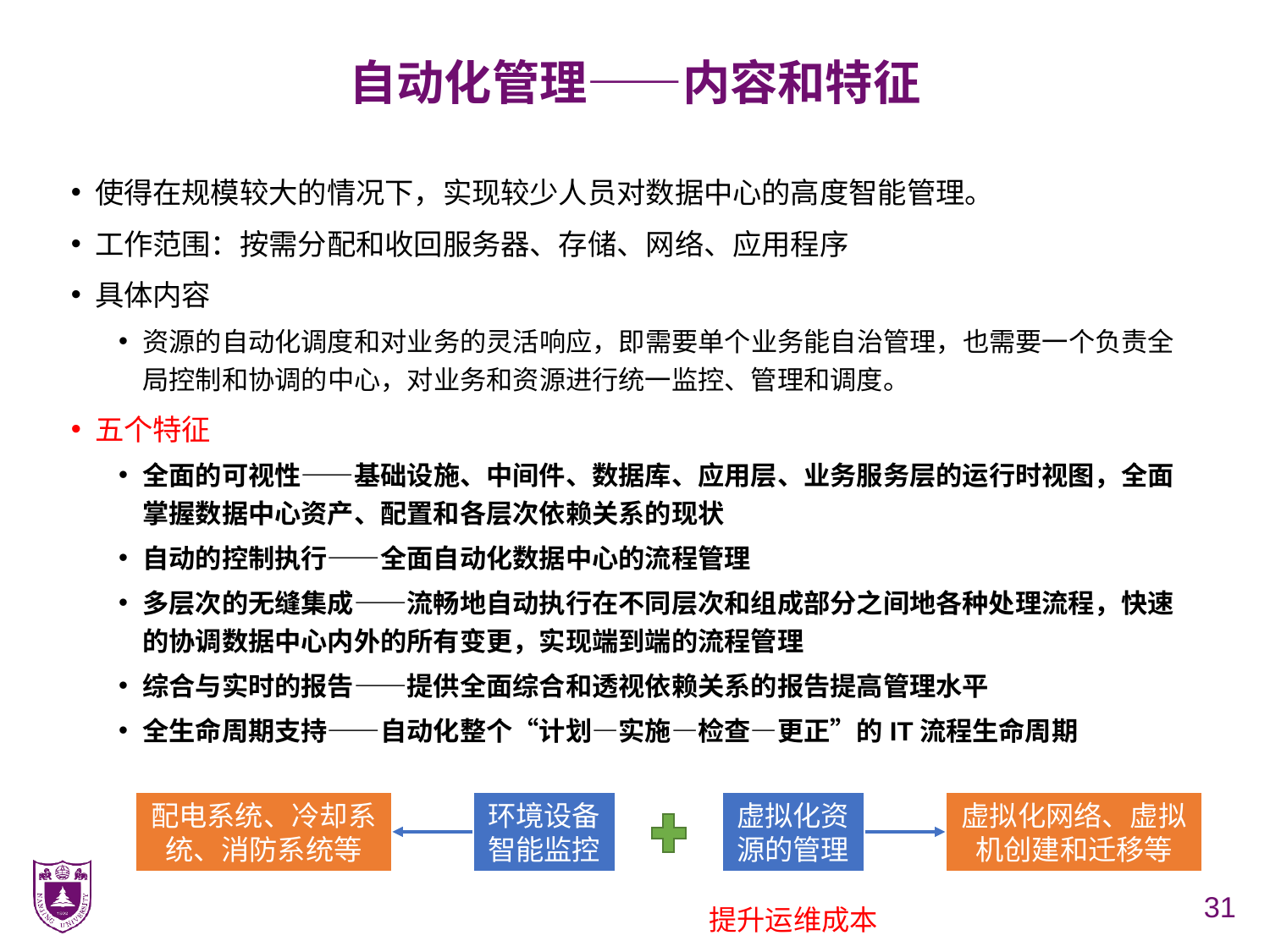

# 自动化管理——内容和特征
使得在规模较大的情况下，实现较少人员对数据中心的高度智能管理。
工作范围：按需分配和收回服务器、存储、网络、应用程序
具体内容
资源的自动化调度和对业务的灵活响应，即需要单个业务能自治管理，也需要一个负责全局控制和协调的中心，对业务和资源进行统一监控、管理和调度。
五个特征
全面的可视性——基础设施、中间件、数据库、应用层、业务服务层的运行时视图，全面掌握数据中心资产、配置和各层次依赖关系的现状
自动的控制执行——全面自动化数据中心的流程管理
多层次的无缝集成——流畅地自动执行在不同层次和组成部分之间地各种处理流程，快速的协调数据中心内外的所有变更，实现端到端的流程管理
综合与实时的报告——提供全面综合和透视依赖关系的报告提高管理水平
全生命周期支持——自动化整个“计划—实施—检查—更正”的IT流程生命周期

虚拟化网络、虚拟机创建和迁移等
配电系统、冷却系统、消防系统等
虚拟化资源的管理
环境设备智能监控

31
提升运维成本